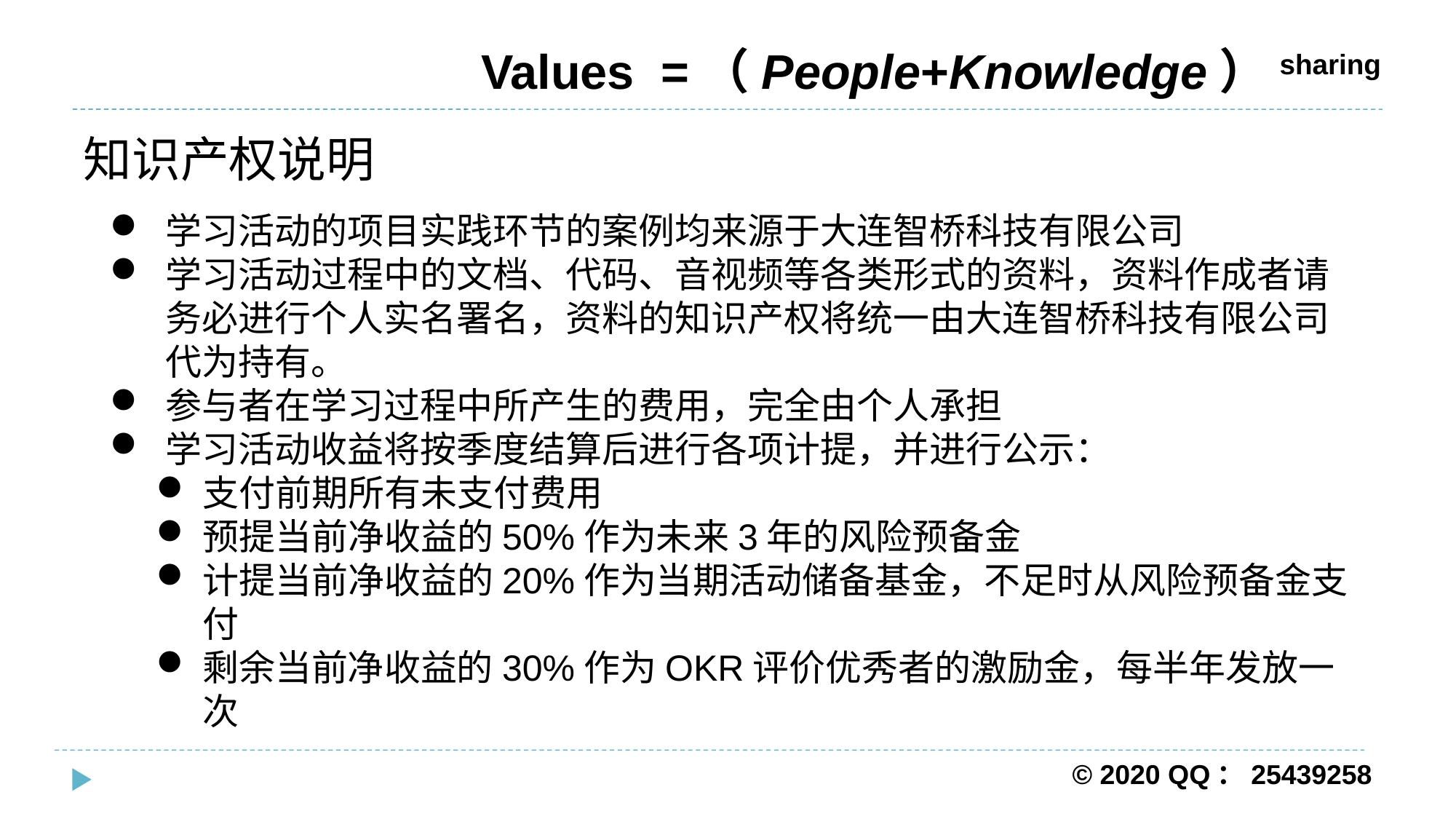

知识产权说明
学习活动的项目实践环节的案例均来源于大连智桥科技有限公司
学习活动过程中的文档、代码、音视频等各类形式的资料，资料作成者请务必进行个人实名署名，资料的知识产权将统一由大连智桥科技有限公司代为持有。
参与者在学习过程中所产生的费用，完全由个人承担
学习活动收益将按季度结算后进行各项计提，并进行公示：
支付前期所有未支付费用
预提当前净收益的50%作为未来3年的风险预备金
计提当前净收益的20%作为当期活动储备基金，不足时从风险预备金支付
剩余当前净收益的30%作为OKR评价优秀者的激励金，每半年发放一次